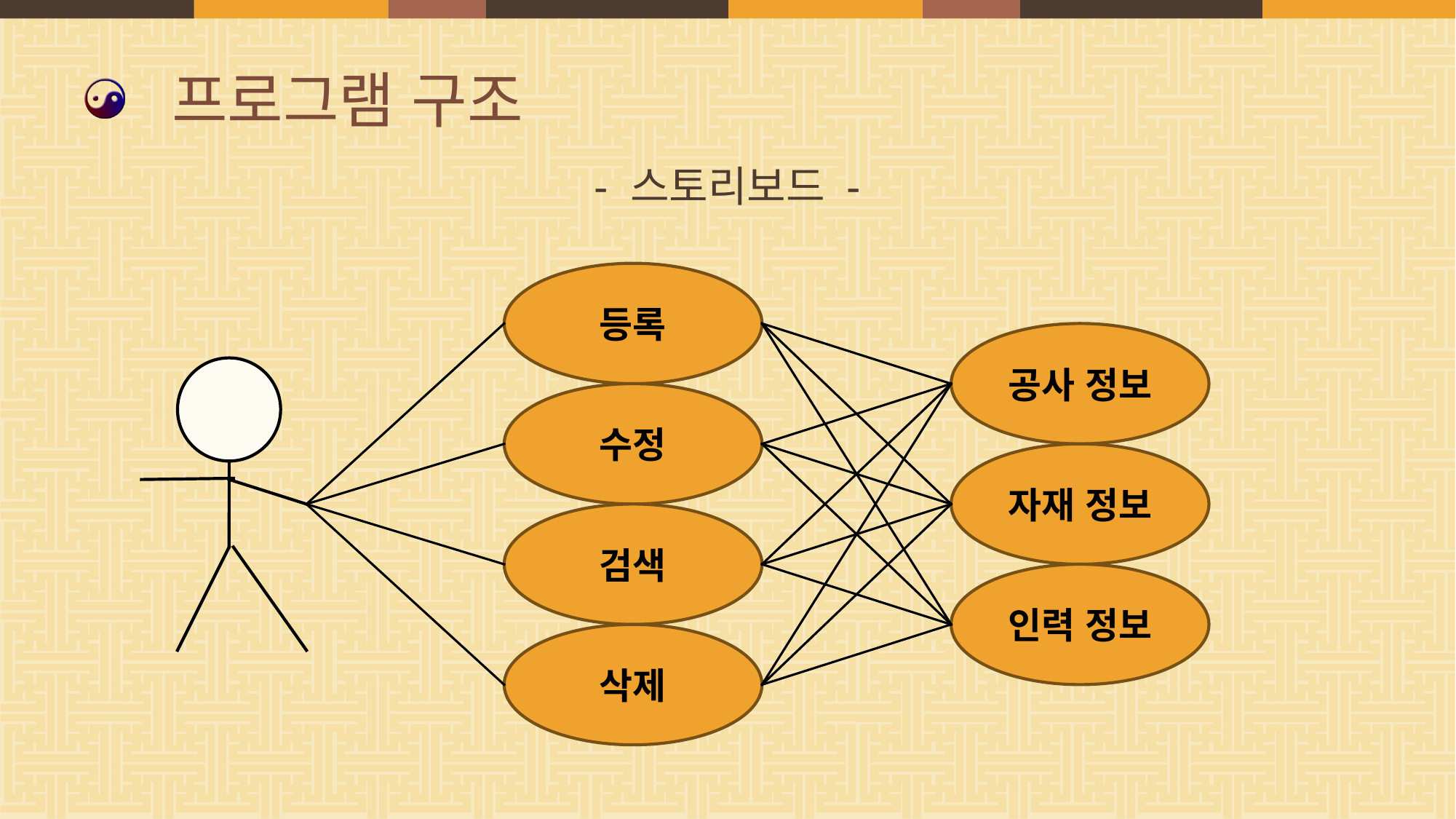

# 프로그램 구조
- 스토리보드 -
등록
공사 정보

수정
자재 정보
검색
인력 정보
삭제